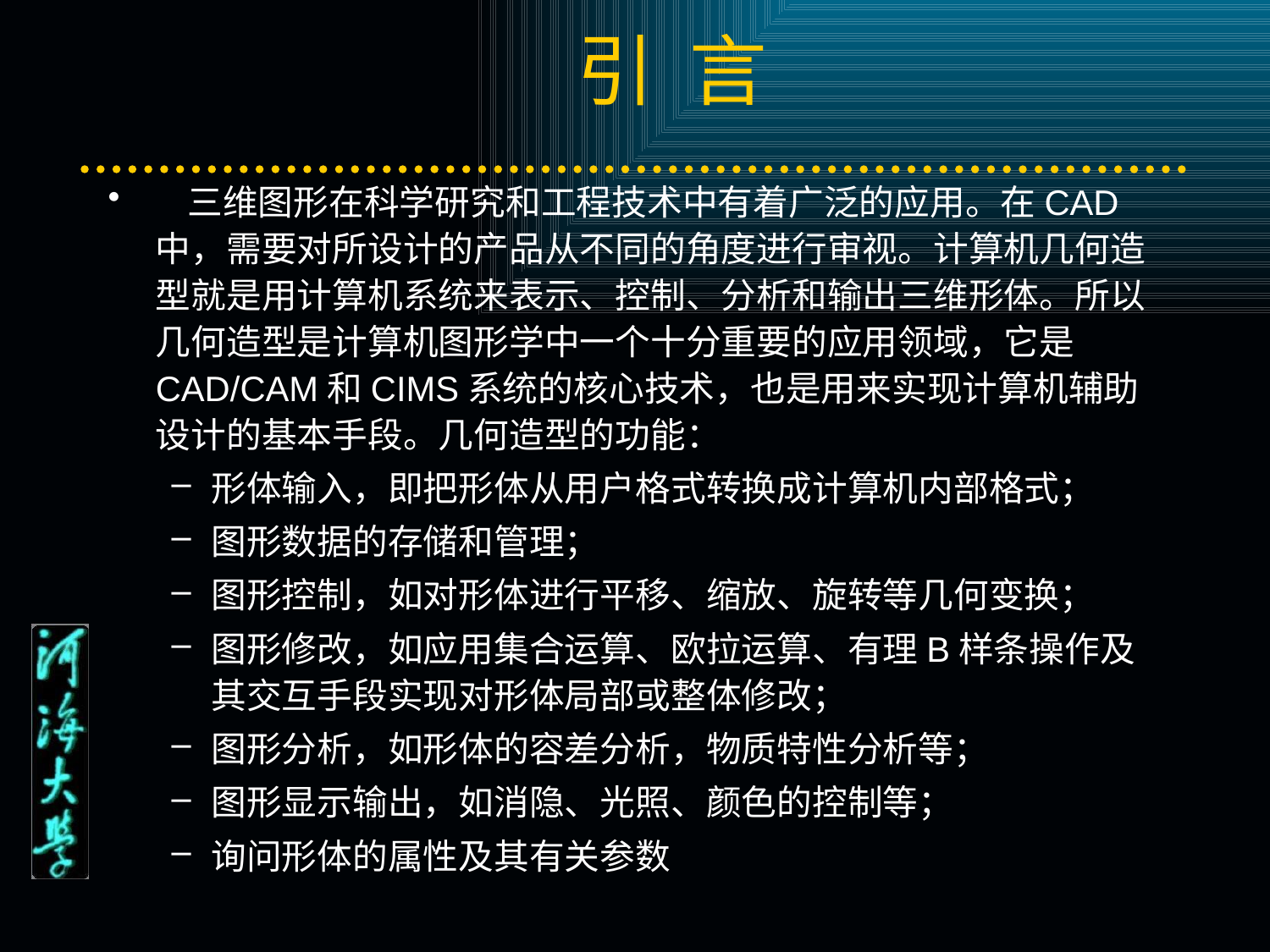

# 引  言
   三维图形在科学研究和工程技术中有着广泛的应用。在CAD中，需要对所设计的产品从不同的角度进行审视。计算机几何造型就是用计算机系统来表示、控制、分析和输出三维形体。所以几何造型是计算机图形学中一个十分重要的应用领域，它是CAD/CAM和CIMS系统的核心技术，也是用来实现计算机辅助设计的基本手段。几何造型的功能：
形体输入，即把形体从用户格式转换成计算机内部格式；
图形数据的存储和管理；
图形控制，如对形体进行平移、缩放、旋转等几何变换；
图形修改，如应用集合运算、欧拉运算、有理B样条操作及其交互手段实现对形体局部或整体修改；
图形分析，如形体的容差分析，物质特性分析等；
图形显示输出，如消隐、光照、颜色的控制等；
询问形体的属性及其有关参数

2